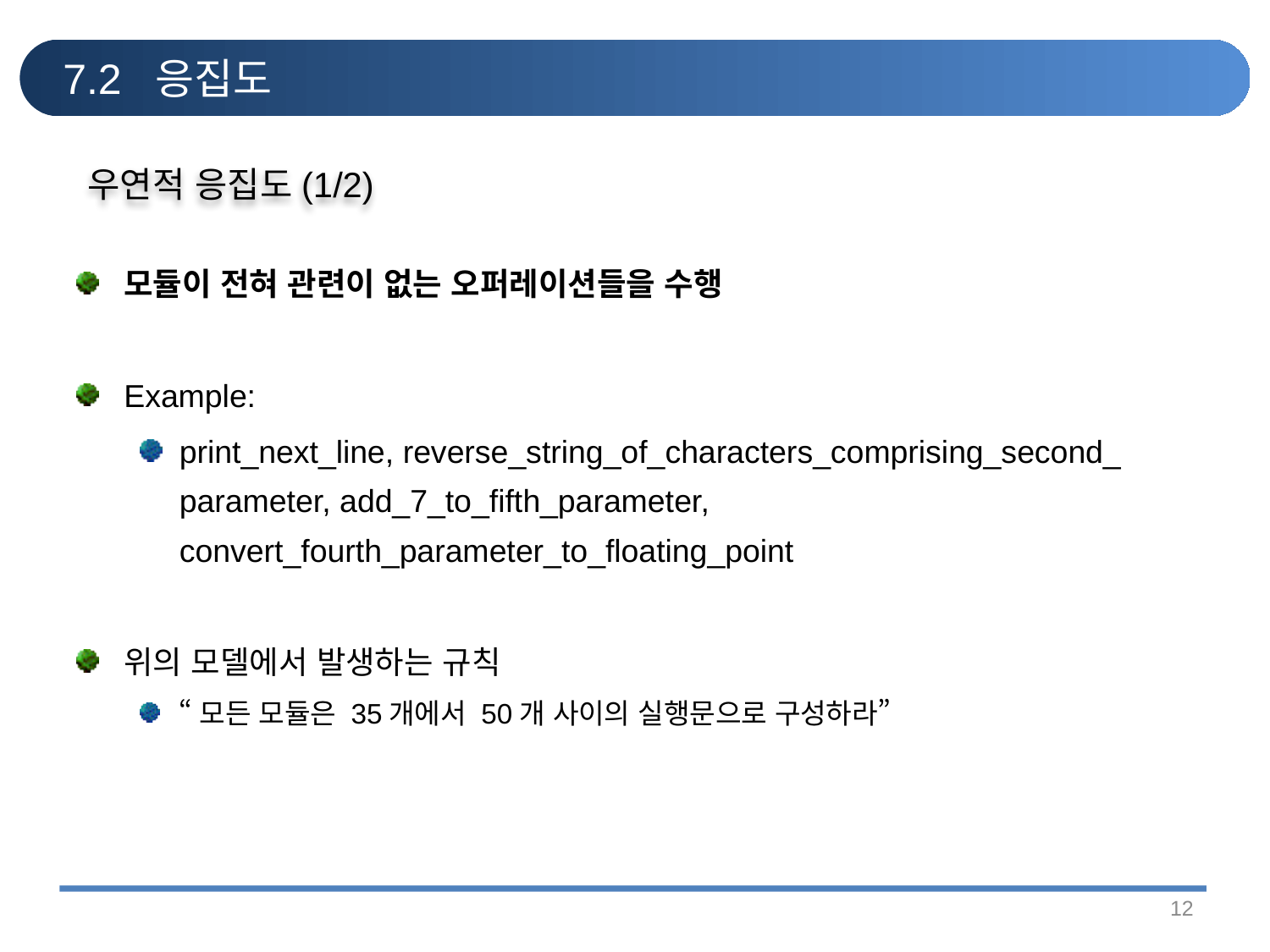

# 7.2  응집도
우연적 응집도(1/2)
모듈이 전혀 관련이 없는 오퍼레이션들을 수행

Example:
print_next_line, reverse_string_of_characters_comprising_second_   parameter, add_7_to_fifth_parameter, convert_fourth_parameter_to_floating_point

위의 모델에서 발생하는 규칙
“모든 모듈은 35개에서 50개 사이의 실행문으로 구성하라”

12